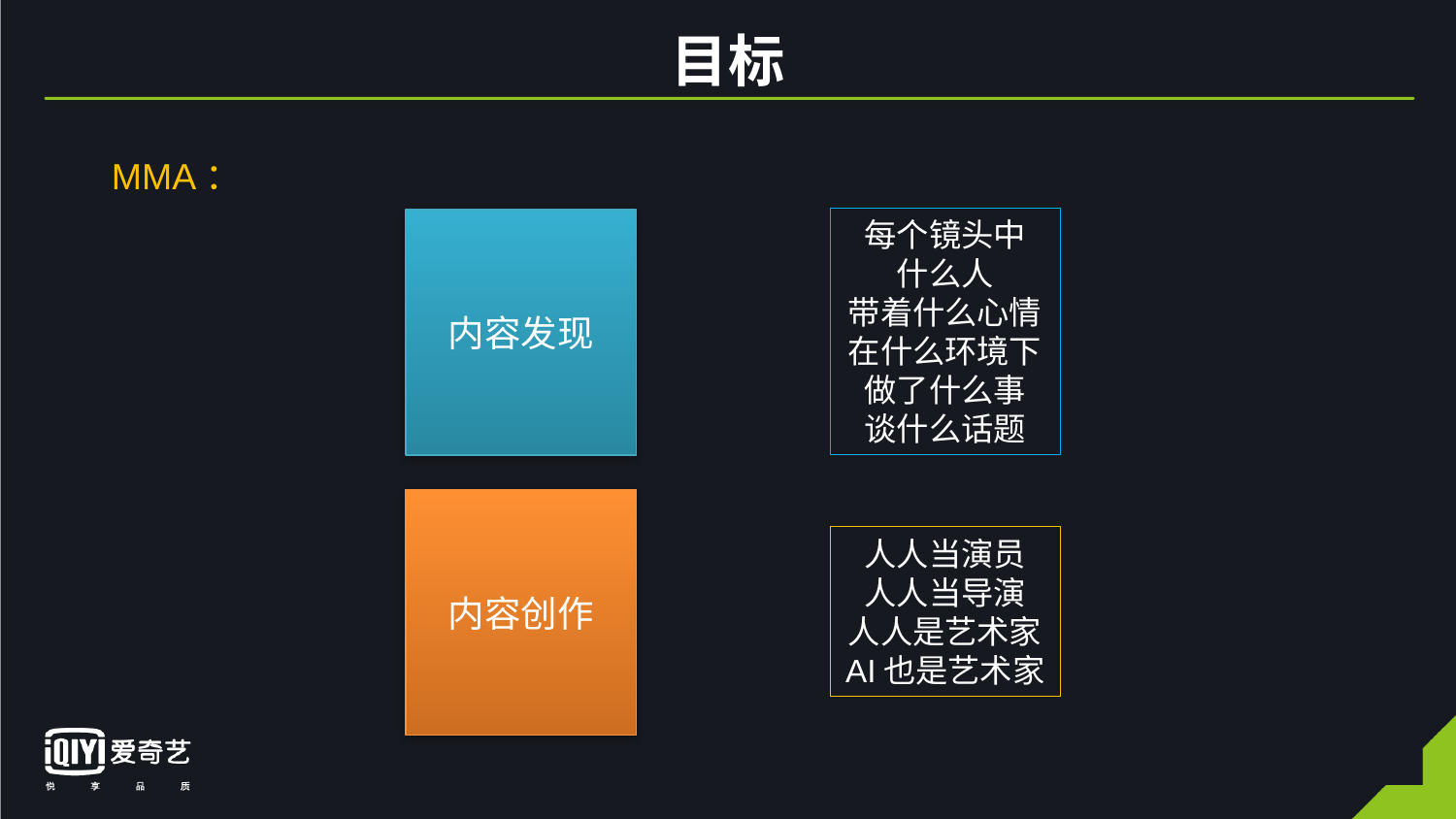

# 目标
MMA：
每个镜头中
什么人
带着什么心情
在什么环境下
做了什么事
谈什么话题
内容发现
内容创作
人人当演员
人人当导演
人人是艺术家
AI也是艺术家